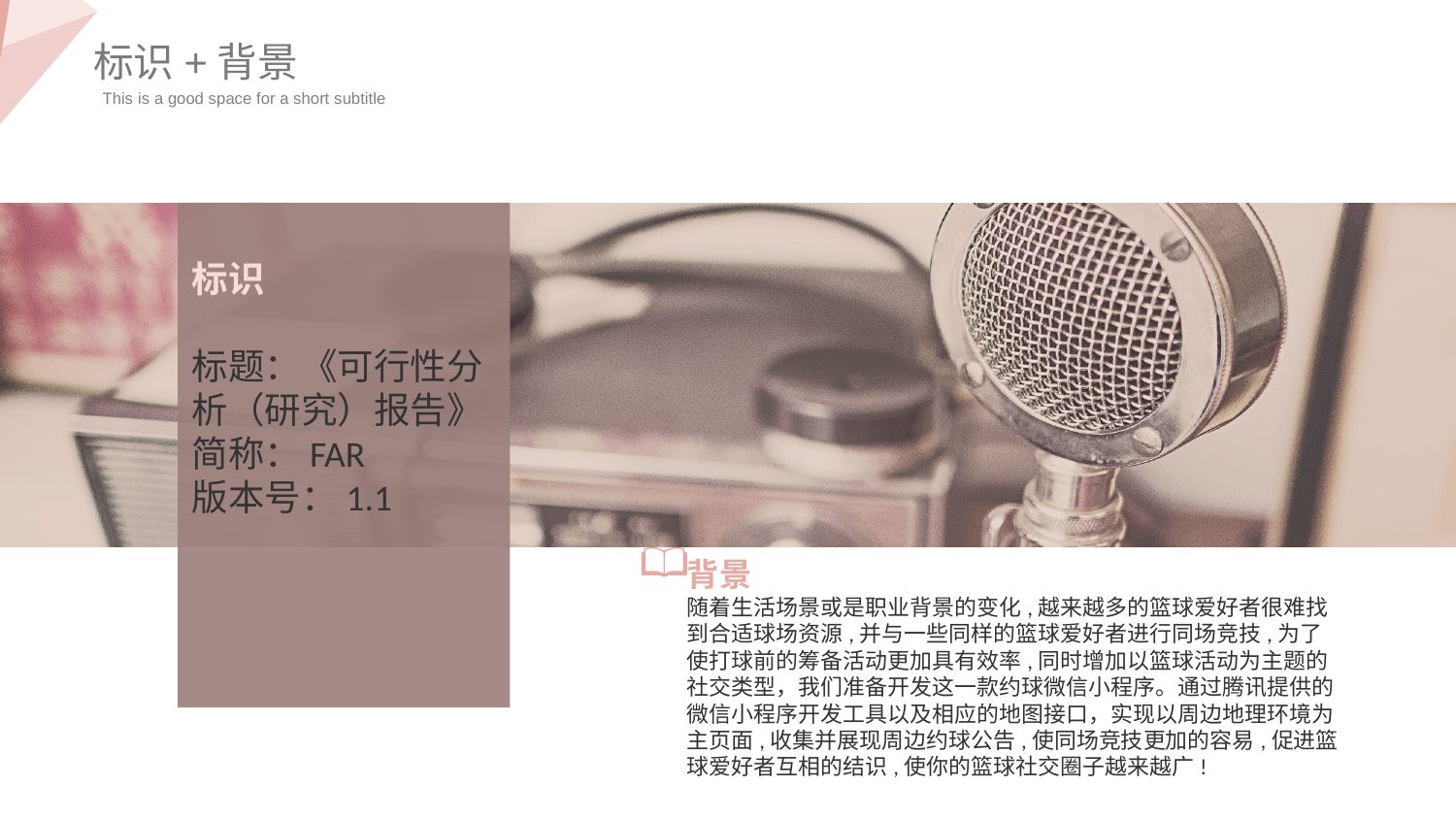

标识+背景
This is a good space for a short subtitle

标识

标题：《可行性分析（研究）报告》
简称：FAR
版本号：1.1

背景
随着生活场景或是职业背景的变化,越来越多的篮球爱好者很难找到合适球场资源,并与一些同样的篮球爱好者进行同场竞技,为了使打球前的筹备活动更加具有效率,同时增加以篮球活动为主题的社交类型，我们准备开发这一款约球微信小程序。通过腾讯提供的微信小程序开发工具以及相应的地图接口，实现以周边地理环境为主页面,收集并展现周边约球公告,使同场竞技更加的容易,促进篮球爱好者互相的结识,使你的篮球社交圈子越来越广!